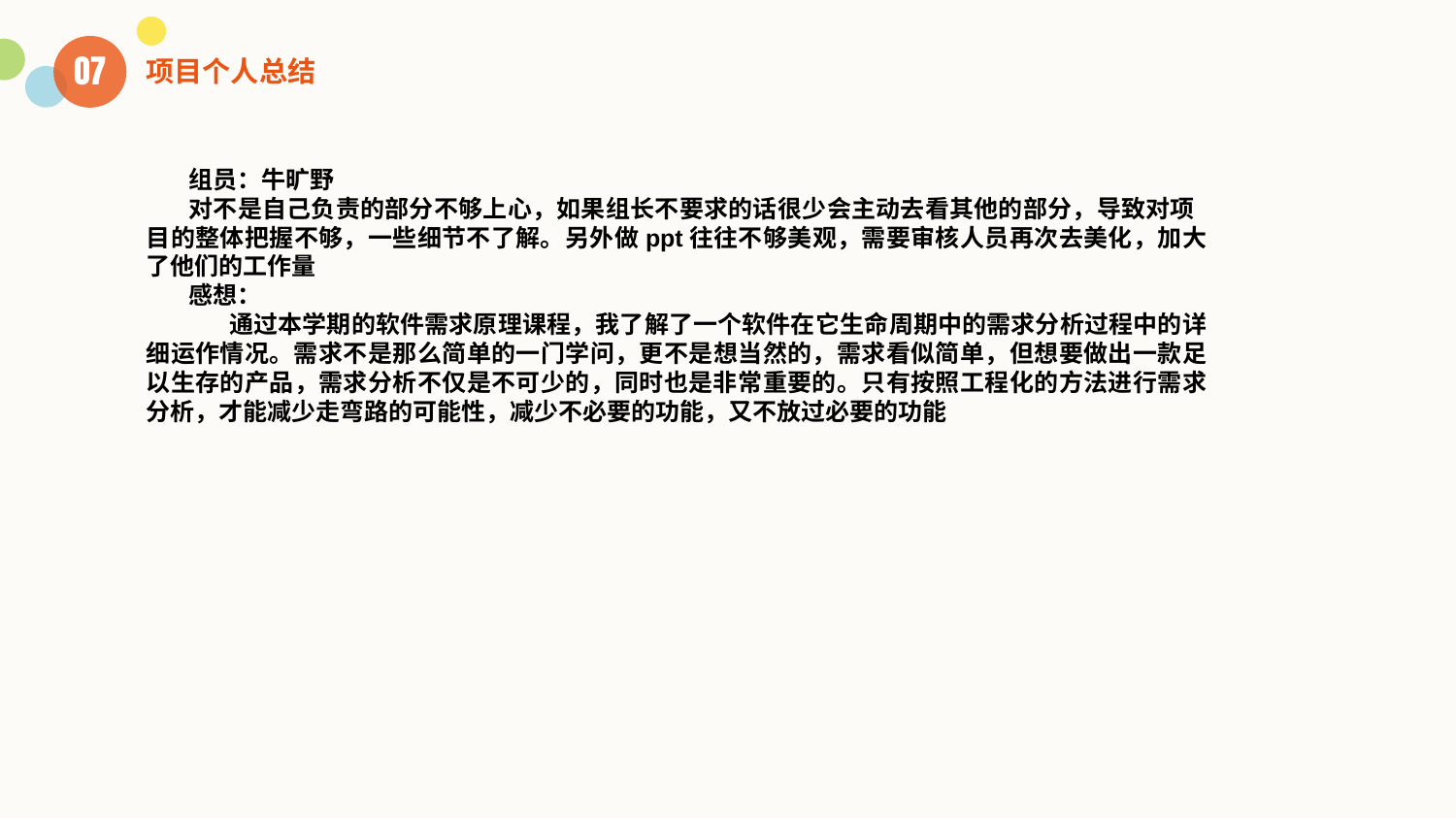

07
项目个人总结

组员：牛旷野
对不是自己负责的部分不够上心，如果组长不要求的话很少会主动去看其他的部分，导致对项   目的整体把握不够，一些细节不了解。另外做ppt往往不够美观，需要审核人员再次去美化，加大了他们的工作量
感想：
      通过本学期的软件需求原理课程，我了解了一个软件在它生命周期中的需求分析过程中的详细运作情况。需求不是那么简单的一门学问，更不是想当然的，需求看似简单，但想要做出一款足以生存的产品，需求分析不仅是不可少的，同时也是非常重要的。只有按照工程化的方法进行需求分析，才能减少走弯路的可能性，减少不必要的功能，又不放过必要的功能